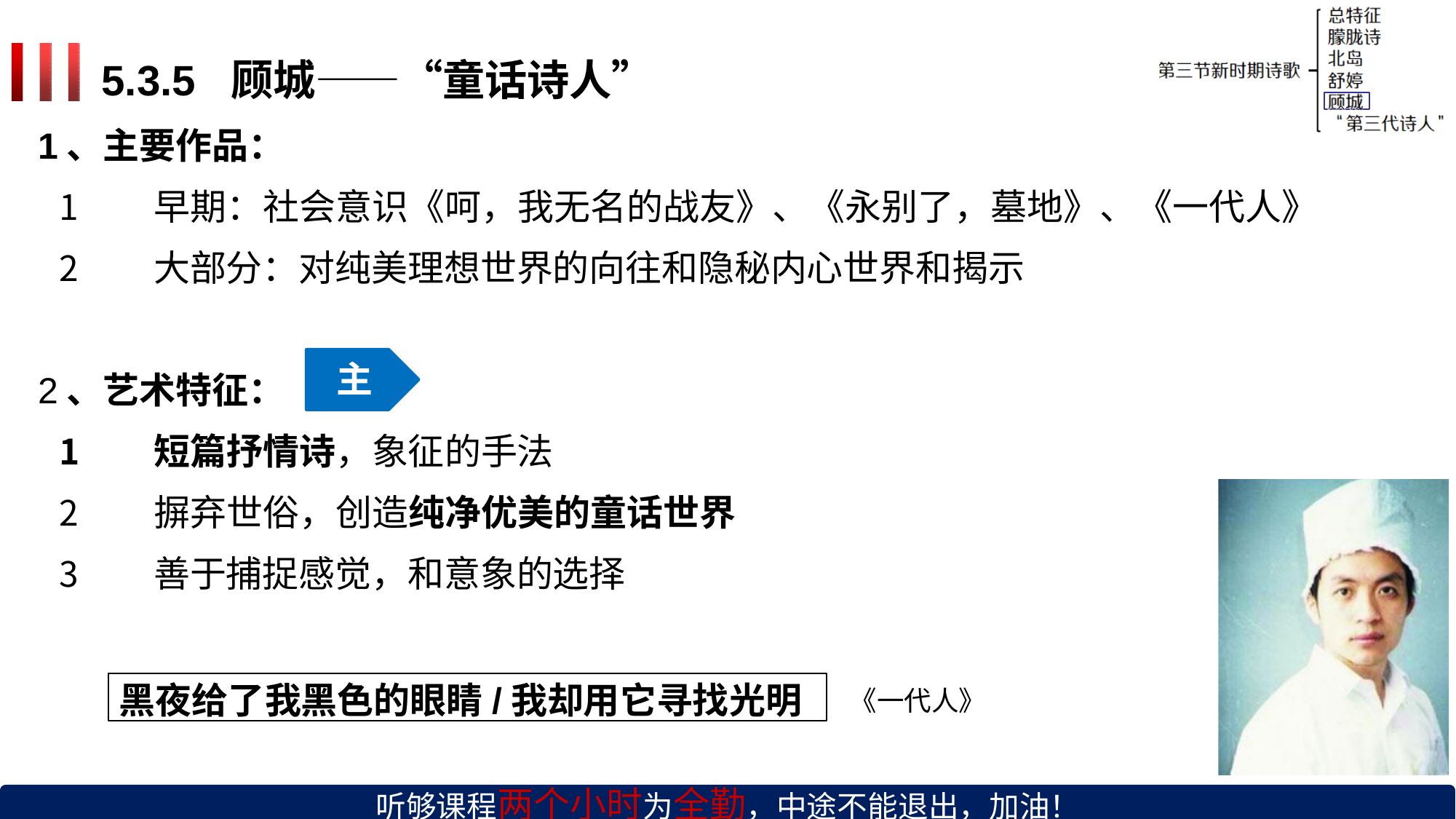

# 5.3.5	顾城——“童话诗人”

1、主要作品：
早期：社会意识《呵，我无名的战友》、《永别了，墓地》、《一代人》
大部分：对纯美理想世界的向往和隐秘内心世界和揭示

主
2、艺术特征：
短篇抒情诗，象征的手法
摒弃世俗，创造纯净优美的童话世界
善于捕捉感觉，和意象的选择

黑夜给了我黑色的眼睛/我却用它寻找光明
《一代人》

听够课程两个小时为全勤，中途不能退出，加油！